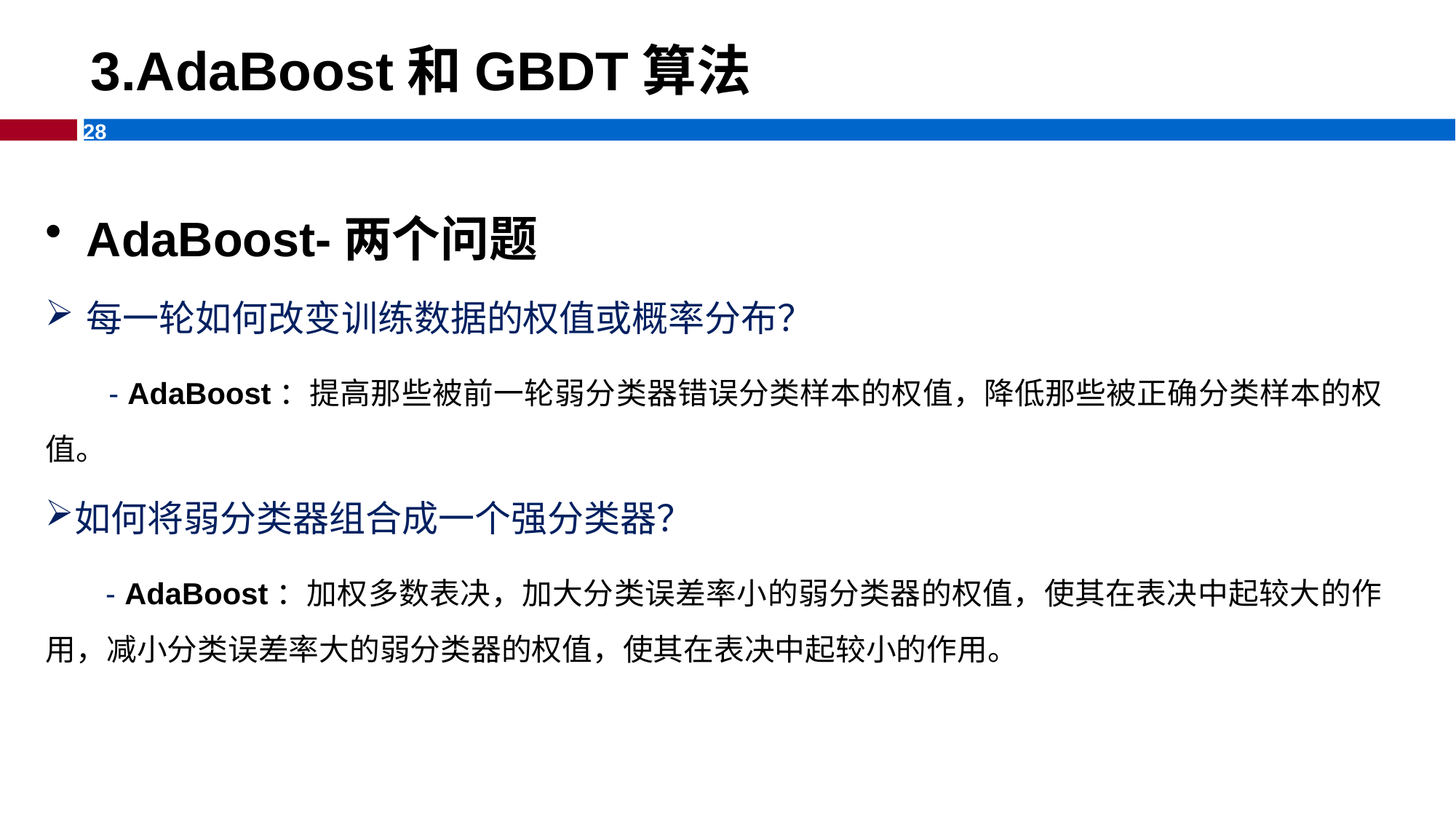

3.AdaBoost和GBDT算法
AdaBoost-两个问题
每一轮如何改变训练数据的权值或概率分布？
      - AdaBoost：提高那些被前一轮弱分类器错误分类样本的权值，降低那些被正确分类样本的权值。
如何将弱分类器组合成一个强分类器？
      - AdaBoost：加权多数表决，加大分类误差率小的弱分类器的权值，使其在表决中起较大的作用，减小分类误差率大的弱分类器的权值，使其在表决中起较小的作用。